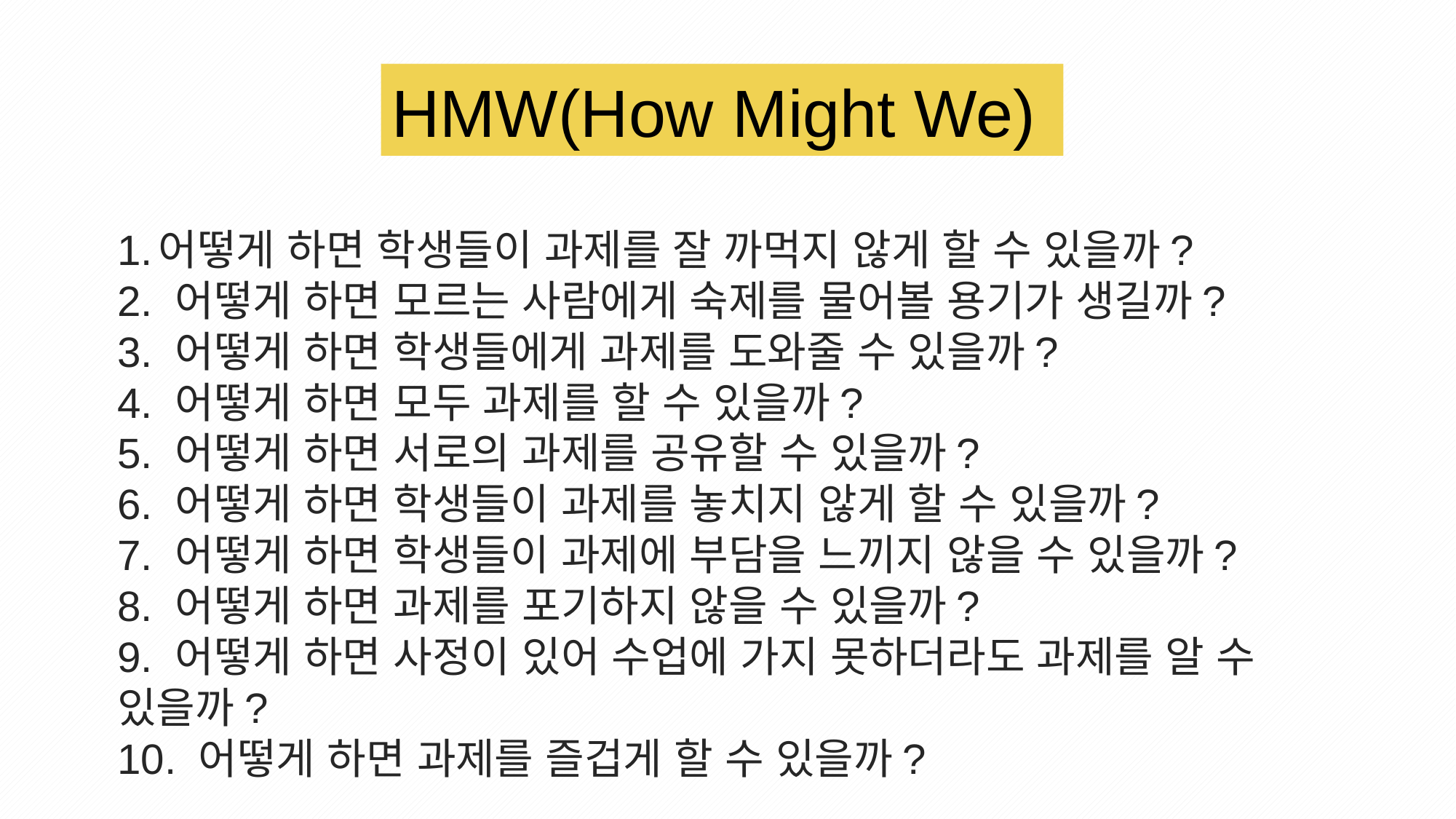

HMW(How Might We)
어떻게 하면 학생들이 과제를 잘 까먹지 않게 할 수 있을까?
2. 어떻게 하면 모르는 사람에게 숙제를 물어볼 용기가 생길까?
3. 어떻게 하면 학생들에게 과제를 도와줄 수 있을까?
4. 어떻게 하면 모두 과제를 할 수 있을까?
5. 어떻게 하면 서로의 과제를 공유할 수 있을까?
6. 어떻게 하면 학생들이 과제를 놓치지 않게 할 수 있을까?
7. 어떻게 하면 학생들이 과제에 부담을 느끼지 않을 수 있을까?
8. 어떻게 하면 과제를 포기하지 않을 수 있을까?
9. 어떻게 하면 사정이 있어 수업에 가지 못하더라도 과제를 알 수 있을까?
10. 어떻게 하면 과제를 즐겁게 할 수 있을까?